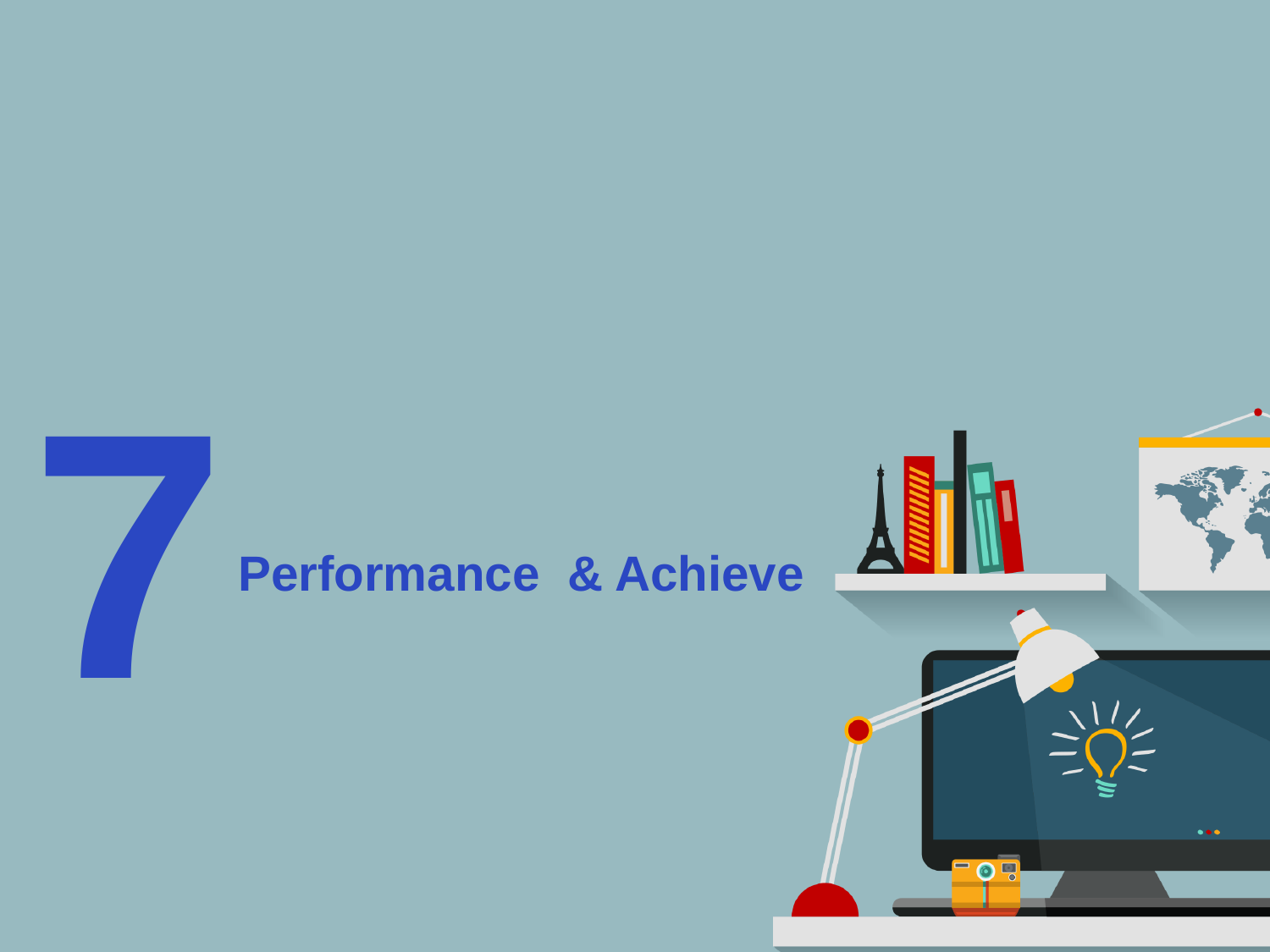

7
Performance  & Achieve
성능 및 성과 – 적용 시나리오